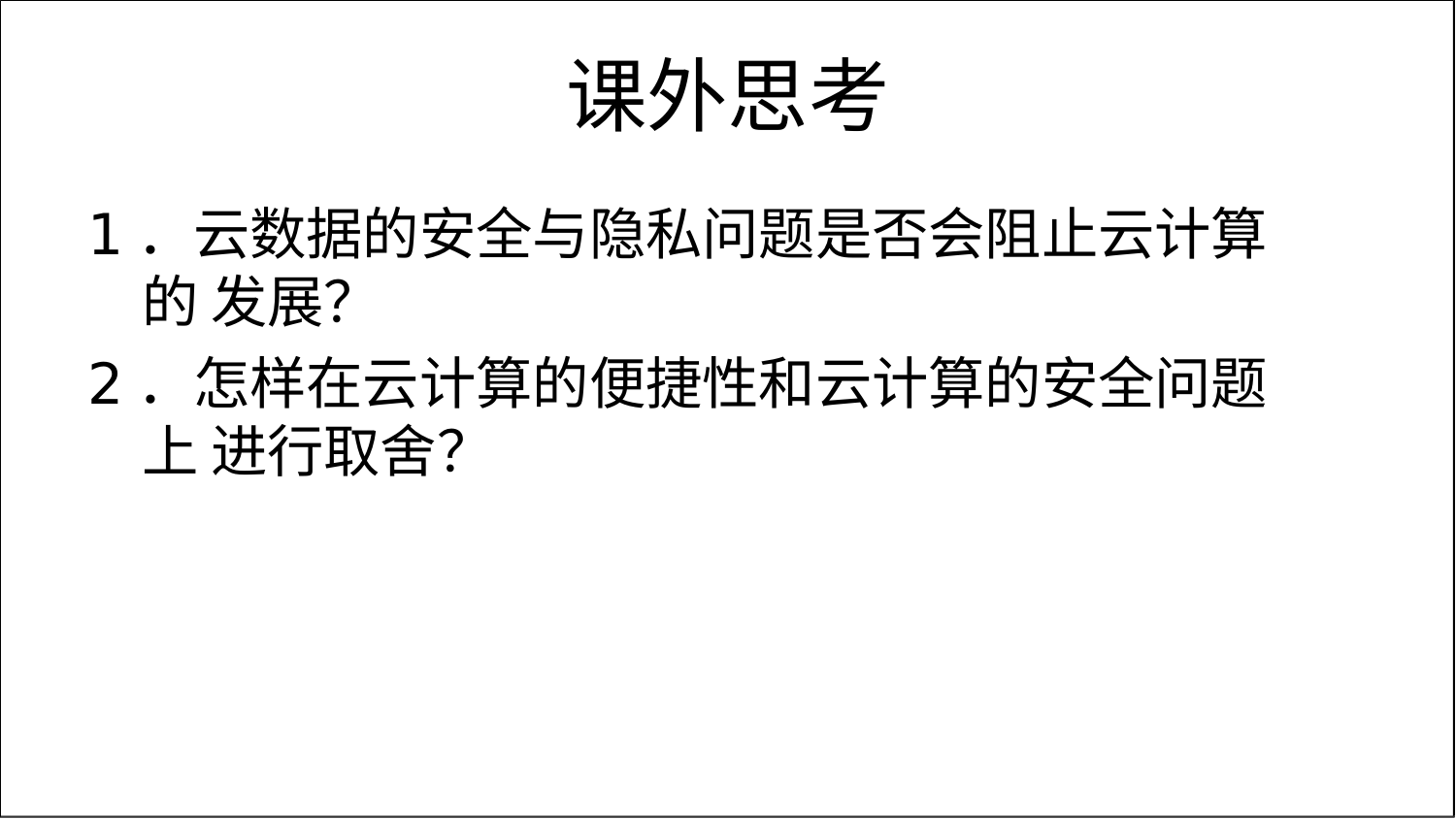

# 课外思考
1．云数据的安全与隐私问题是否会阻止云计算的 发展？
2．怎样在云计算的便捷性和云计算的安全问题上 进行取舍？